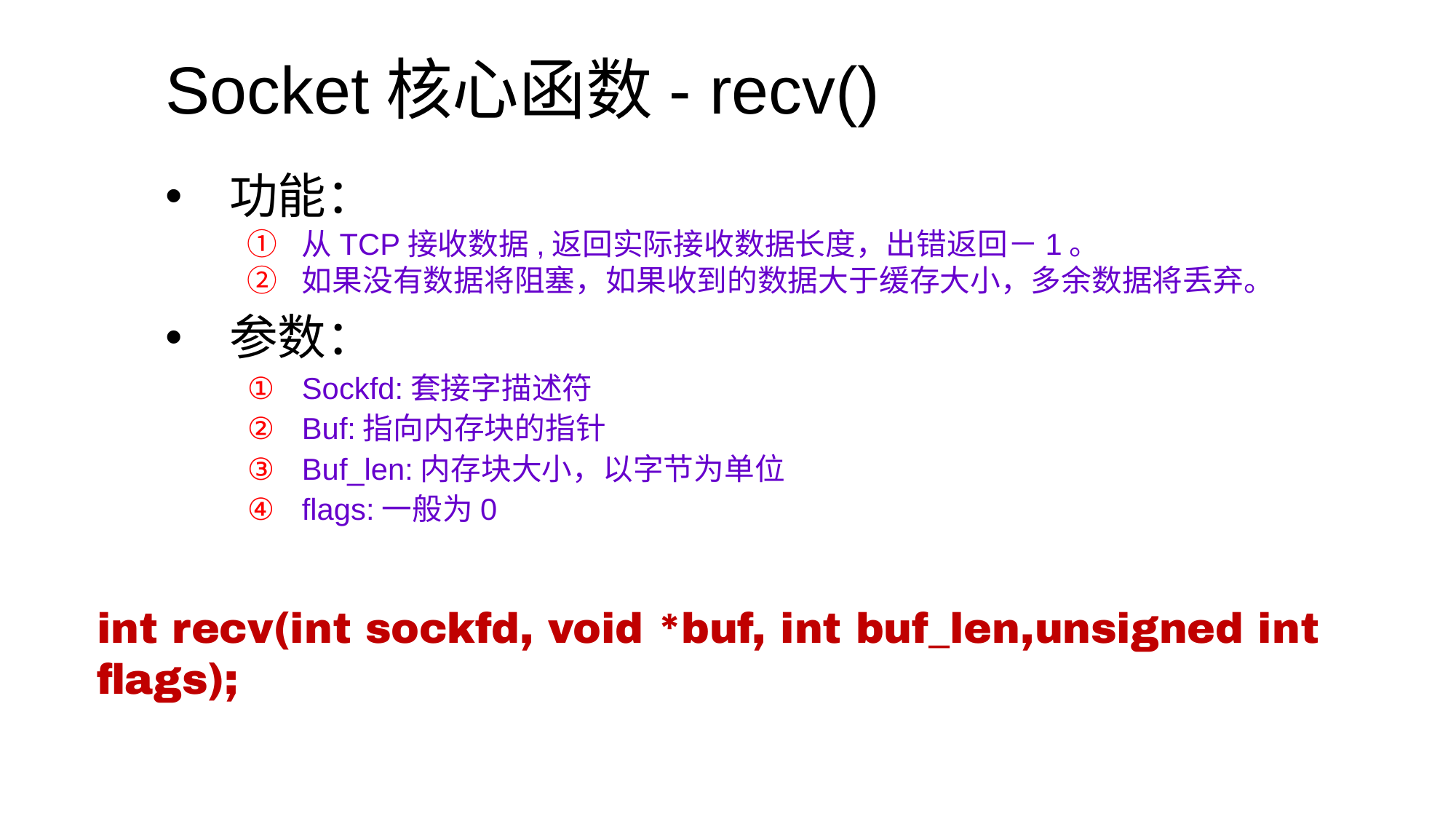

Socket核心函数- recv()
功能：
从TCP接收数据,返回实际接收数据长度，出错返回－1。
如果没有数据将阻塞，如果收到的数据大于缓存大小，多余数据将丢弃。
参数：
Sockfd:套接字描述符
Buf:指向内存块的指针
Buf_len:内存块大小，以字节为单位
flags:一般为0

int recv(int sockfd, void *buf, int buf_len,unsigned int flags);